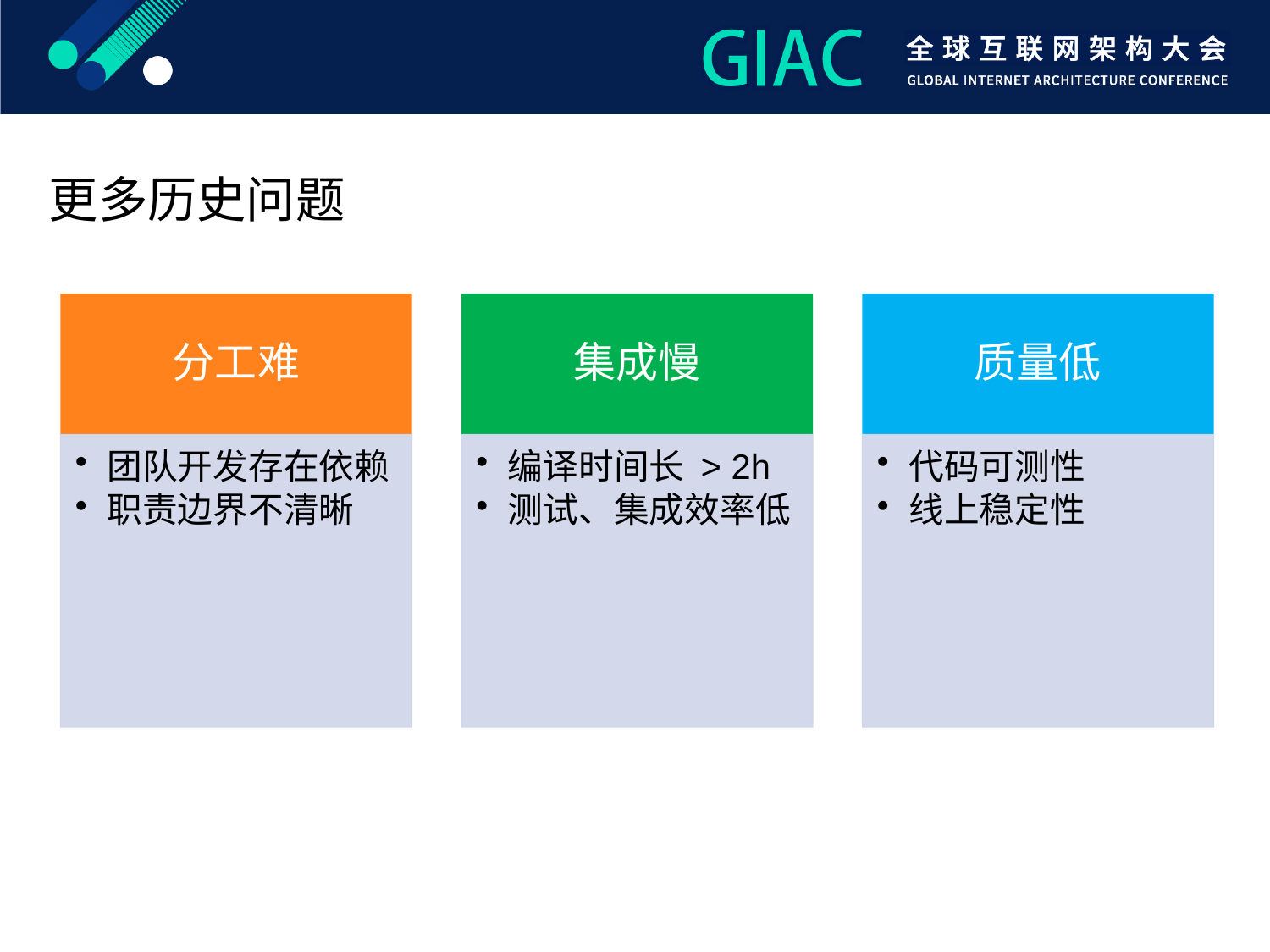

更多历史问题
分工难
团队开发存在依赖
职责边界不清晰
集成慢
编译时间长 > 2h
测试、集成效率低
质量低
代码可测性
线上稳定性